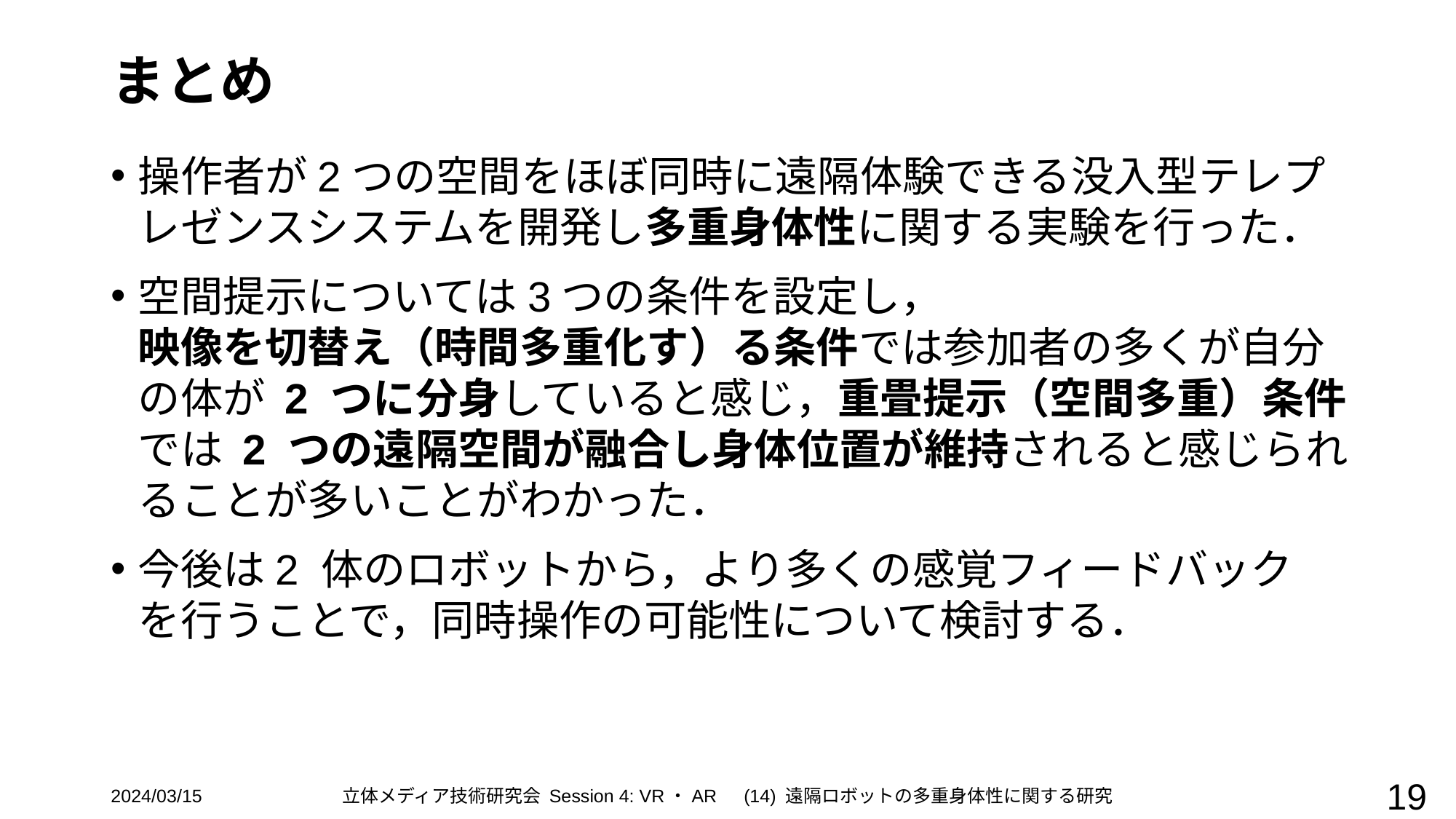

# まとめ
操作者が2つの空間をほぼ同時に遠隔体験できる没入型テレプレゼンスシステムを開発し多重身体性に関する実験を行った．
空間提示については3つの条件を設定し，
映像を切替え（時間多重化す）る条件では参加者の多くが自分の体が 2 つに分身していると感じ，重畳提示（空間多重）条件では 2 つの遠隔空間が融合し身体位置が維持されると感じられることが多いことがわかった．
今後は2 体のロボットから，より多くの感覚フィードバック
を行うことで，同時操作の可能性について検討する．
2024/03/15
立体メディア技術研究会 Session 4: VR・AR　(14) 遠隔ロボットの多重身体性に関する研究
19